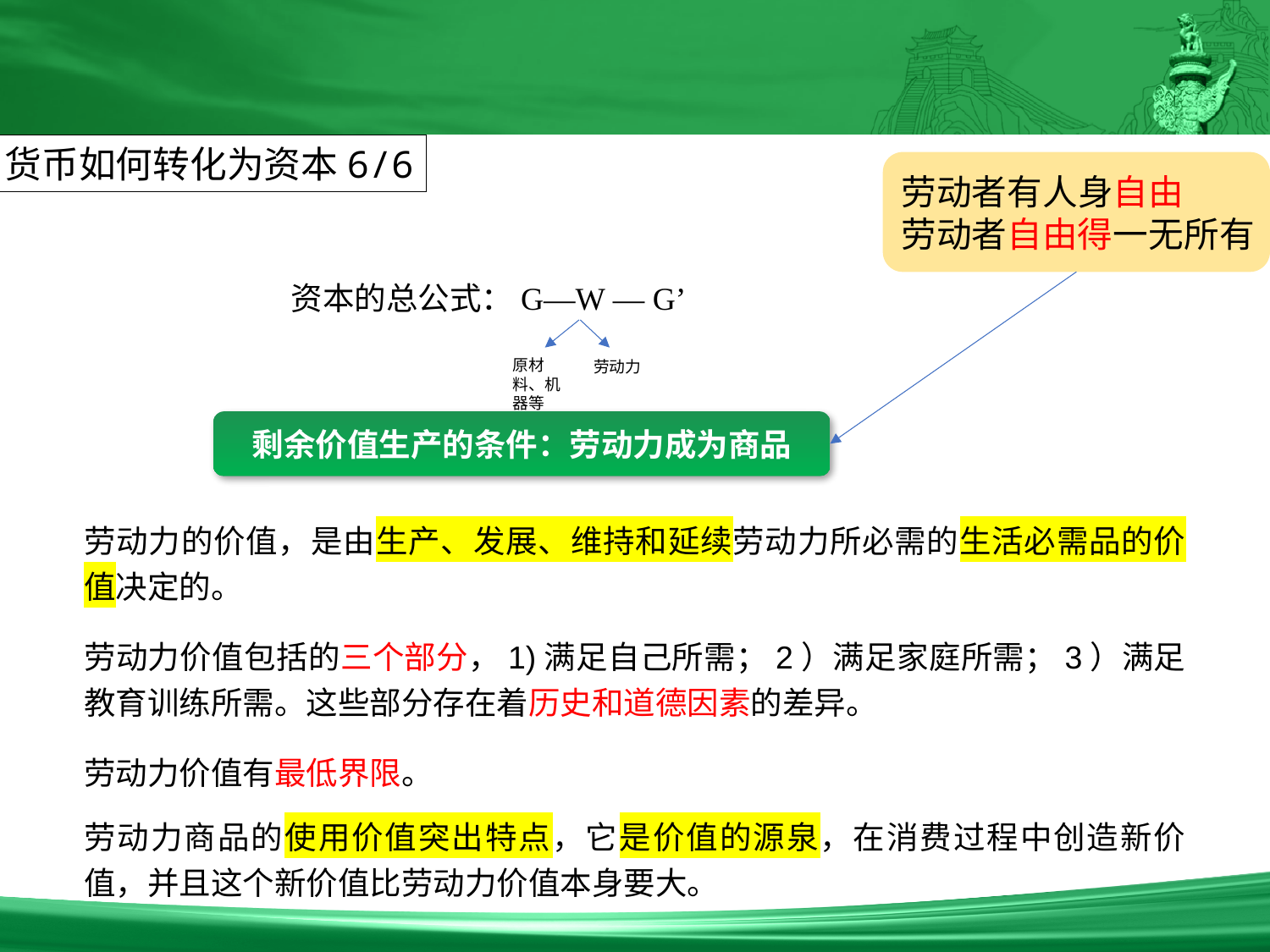

货币如何转化为资本6/6
劳动者有人身自由
劳动者自由得一无所有
资本的总公式：G—W — G’
原材料、机器等
劳动力
剩余价值生产的条件：劳动力成为商品
劳动力的价值，是由生产、发展、维持和延续劳动力所必需的生活必需品的价值决定的。
劳动力价值包括的三个部分，1)满足自己所需；2）满足家庭所需；3）满足教育训练所需。这些部分存在着历史和道德因素的差异。
劳动力价值有最低界限。
劳动力商品的使用价值突出特点，它是价值的源泉，在消费过程中创造新价值，并且这个新价值比劳动力价值本身要大。